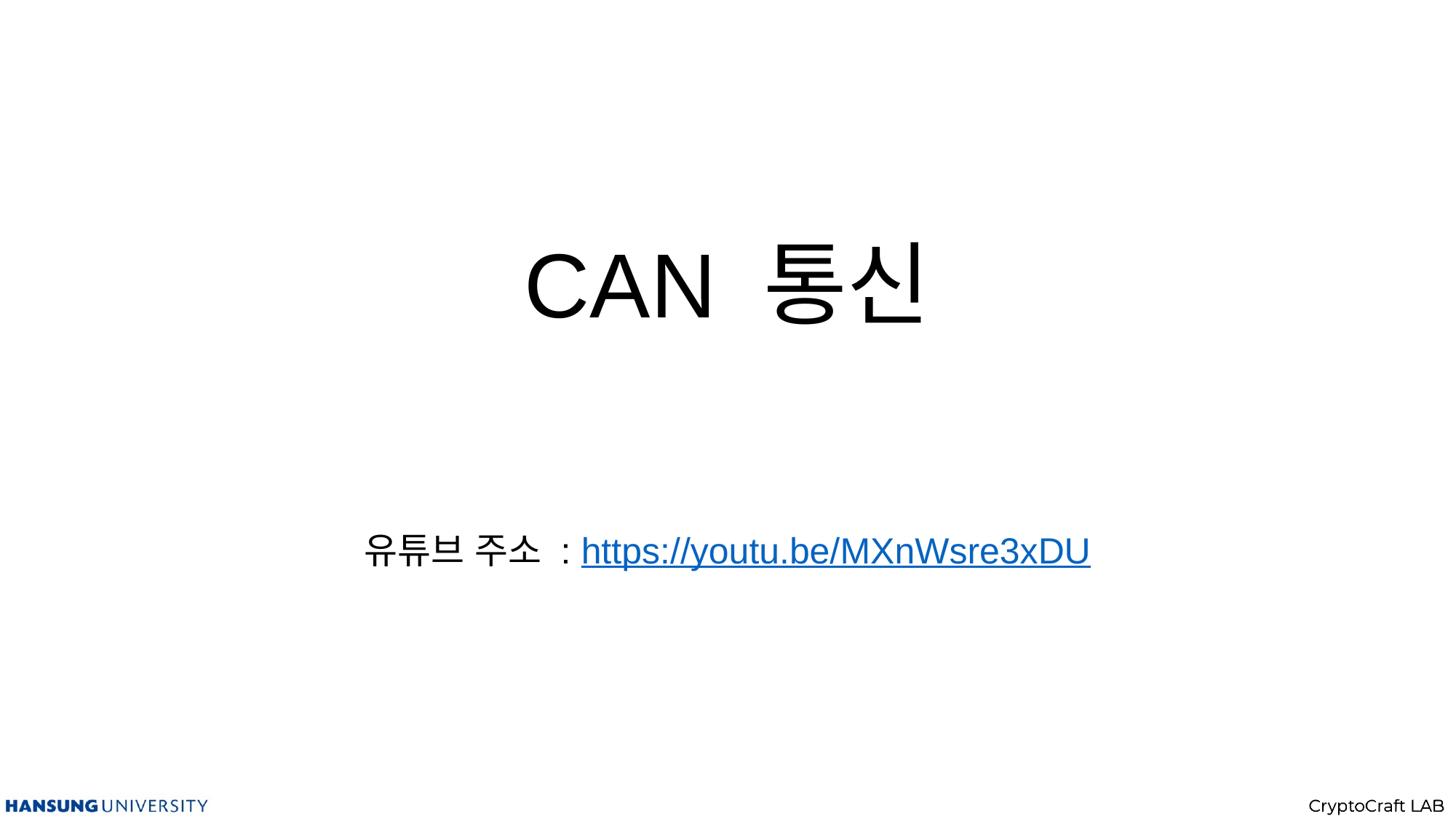

# CAN 통신
유튜브 주소 : https://youtu.be/MXnWsre3xDU